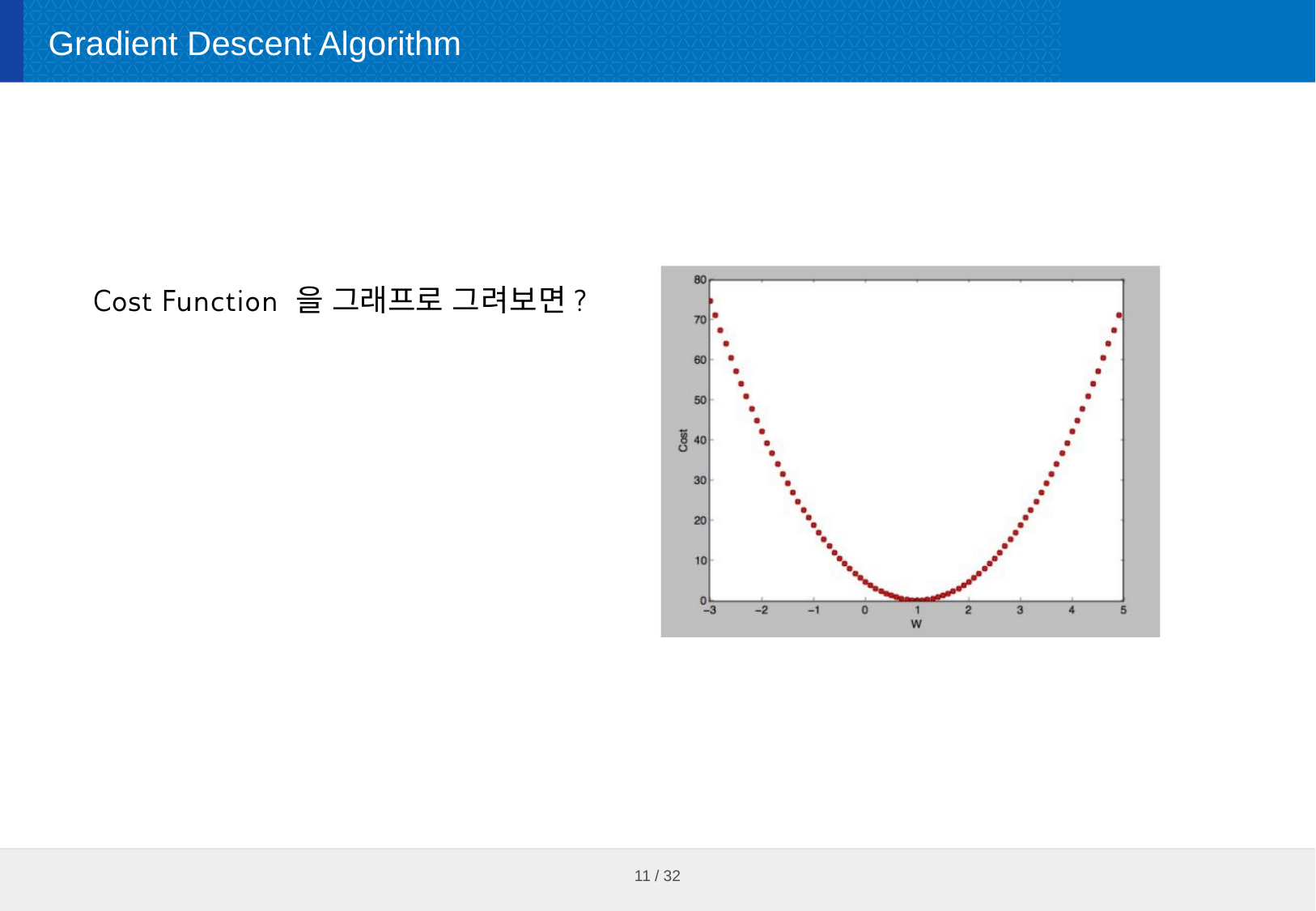

# Gradient Descent Algorithm

Cost Function 을 그래프로 그려보면?